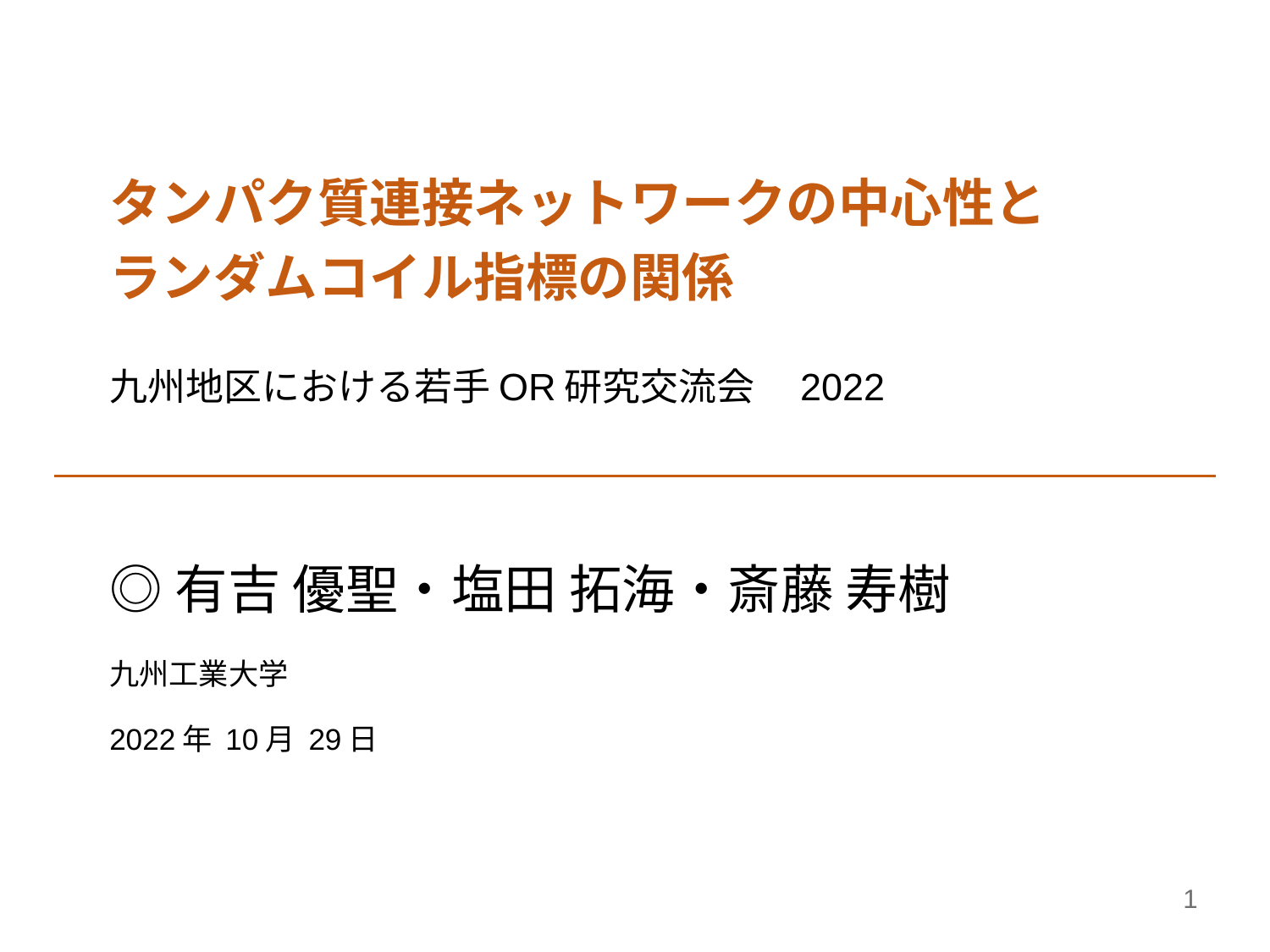

# タンパク質連接ネットワークの中心性と ランダムコイル指標の関係
九州地区における若手OR研究交流会　2022
◎有吉 優聖・塩田 拓海・斎藤 寿樹
九州工業大学
2022年 10月 29日
1